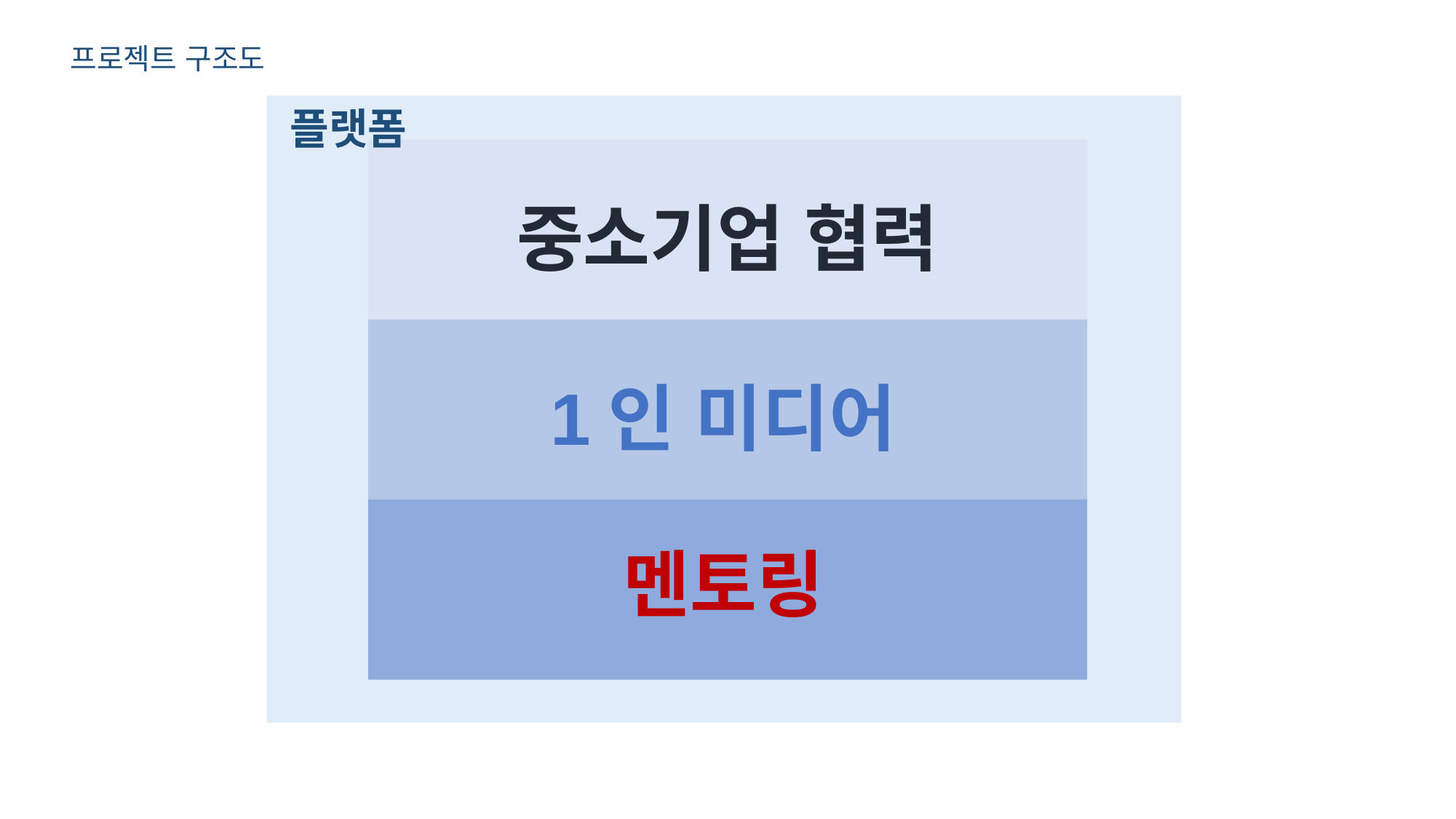

프로젝트 구조도

플랫폼

중소기업 협력
1인 미디어
멘토링